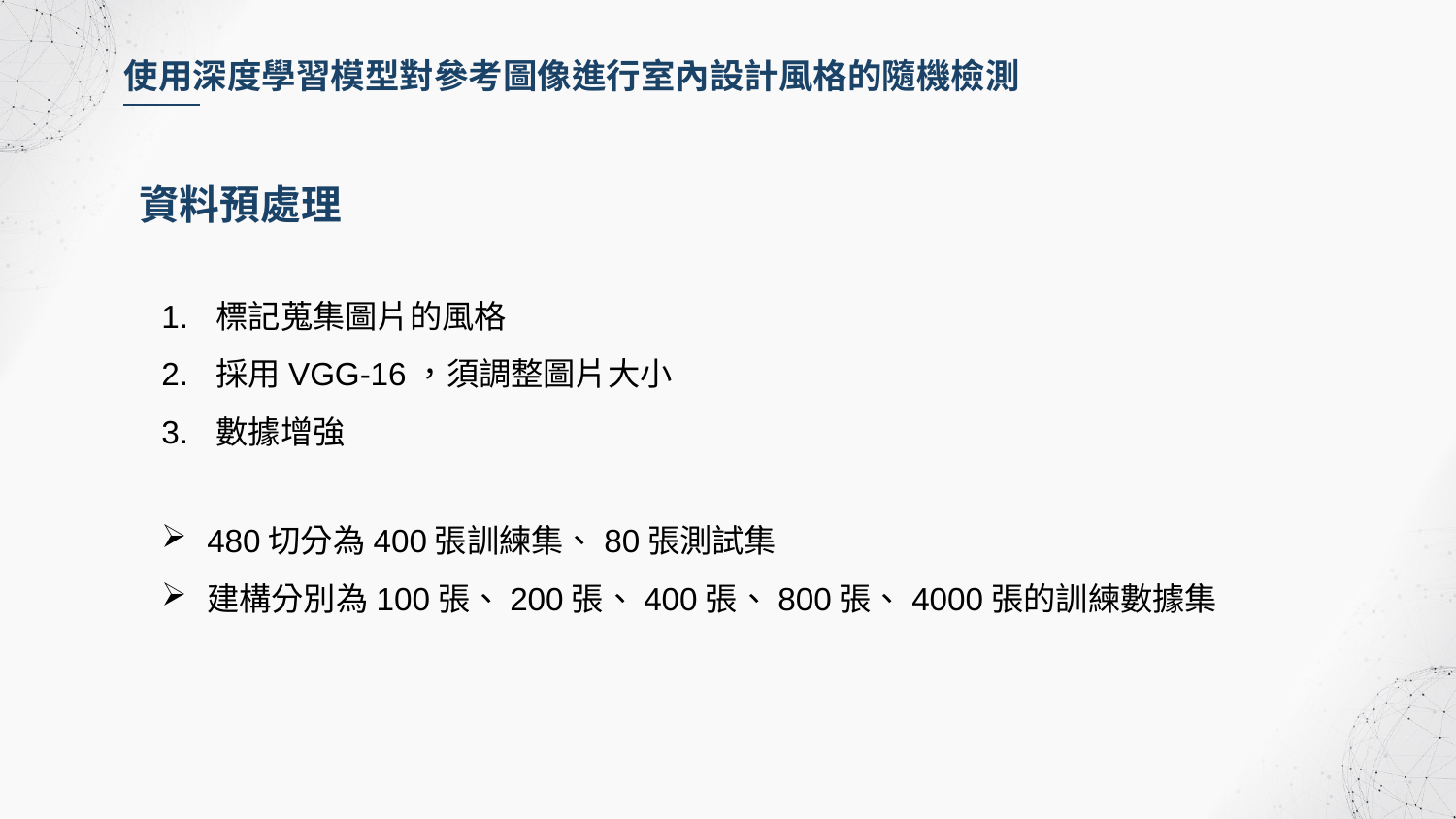

使用深度學習模型對參考圖像進行室內設計風格的隨機檢測
資料預處理
標記蒐集圖片的風格
採用VGG-16，須調整圖片大小
數據增強
480切分為400張訓練集、80張測試集
建構分別為100張、200張、400張、800張、4000張的訓練數據集